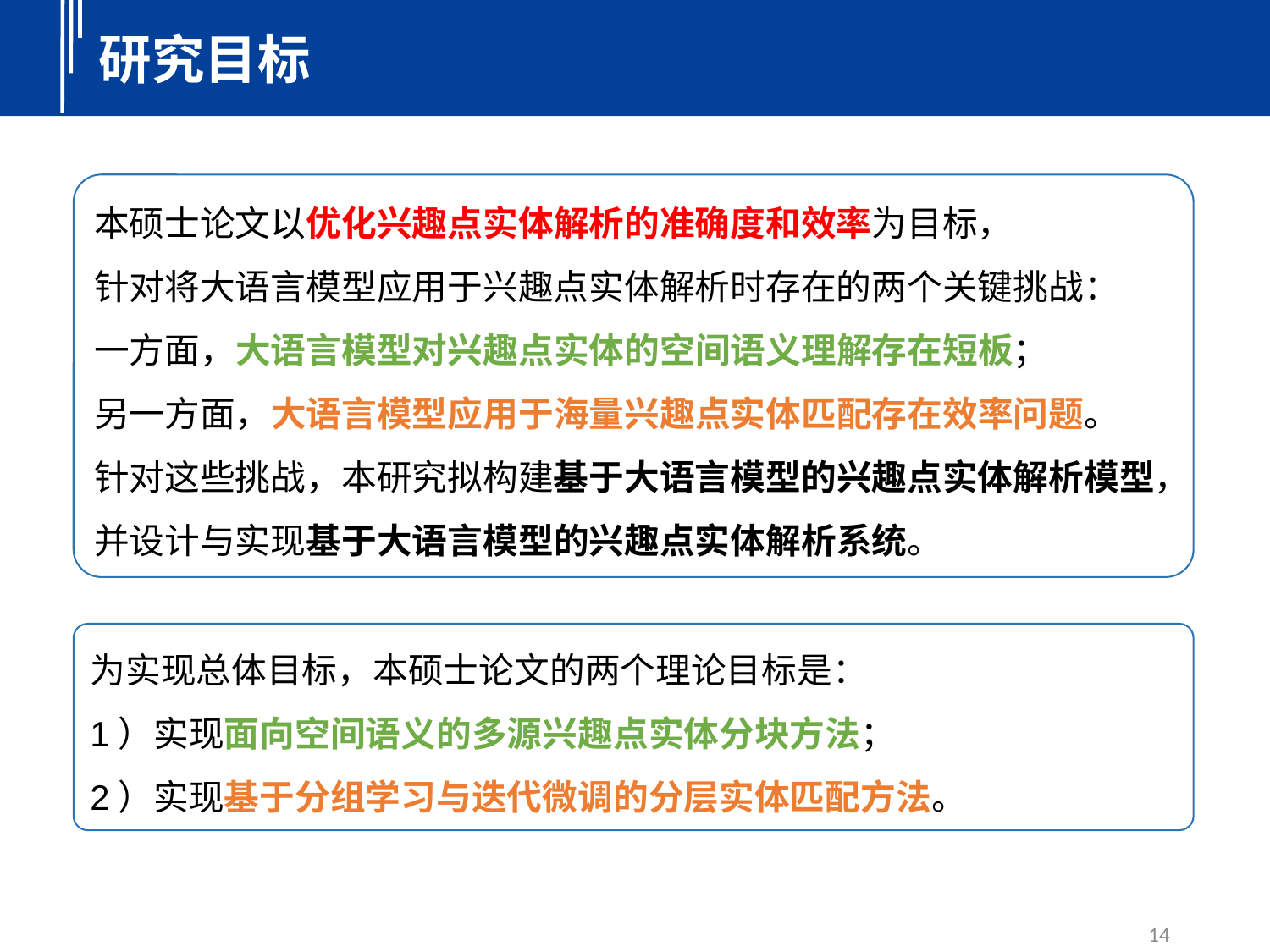

研究目标
本硕士论文以优化兴趣点实体解析的准确度和效率为目标，
针对将大语言模型应用于兴趣点实体解析时存在的两个关键挑战：
一方面，大语言模型对兴趣点实体的空间语义理解存在短板；
另一方面，大语言模型应用于海量兴趣点实体匹配存在效率问题。
针对这些挑战，本研究拟构建基于大语言模型的兴趣点实体解析模型，
并设计与实现基于大语言模型的兴趣点实体解析系统。
为实现总体目标，本硕士论文的两个理论目标是：
1）实现面向空间语义的多源兴趣点实体分块方法；
2）实现基于分组学习与迭代微调的分层实体匹配方法。
14